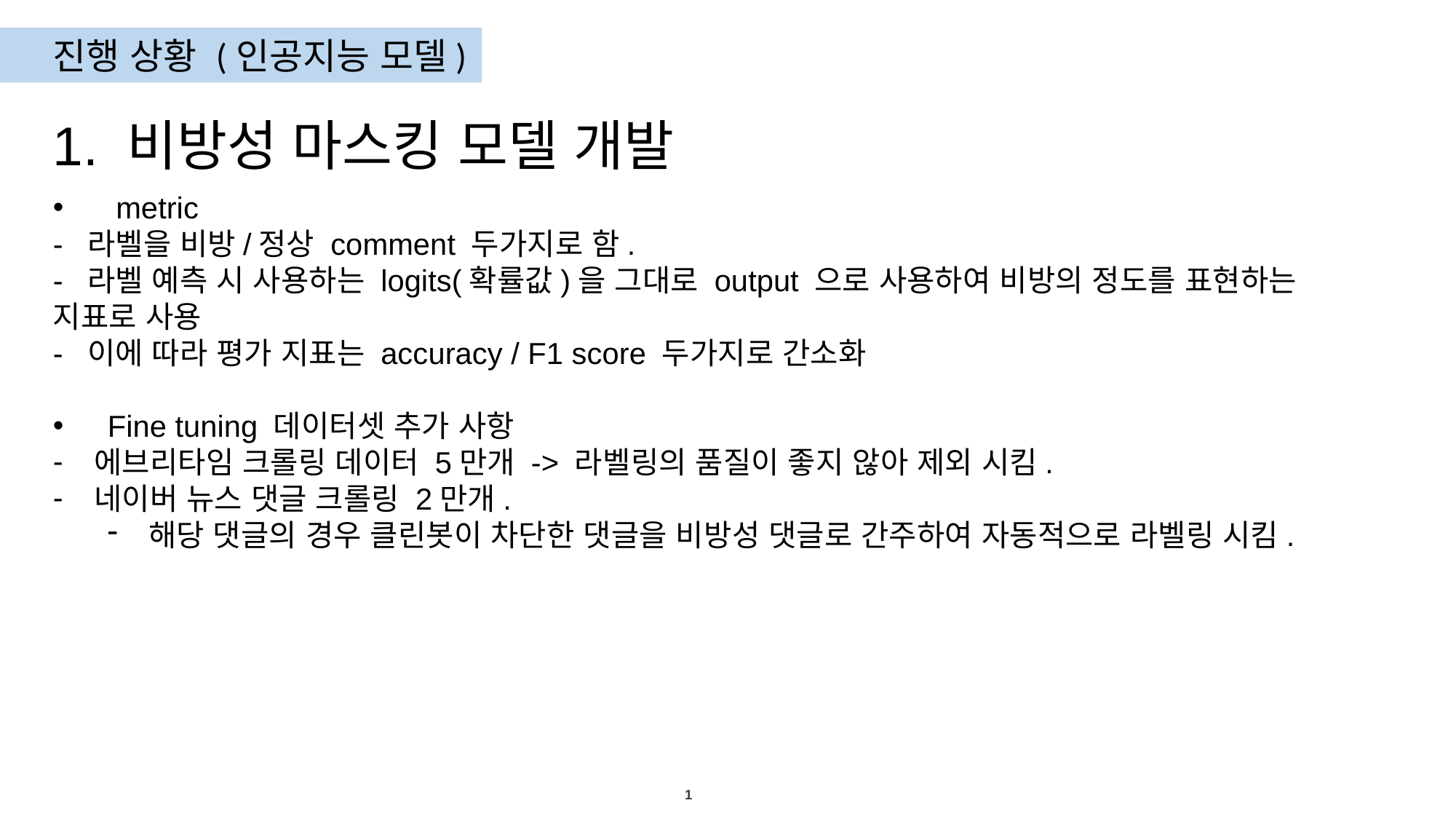

진행 상황 (인공지능 모델)
1. 비방성 마스킹 모델 개발
 metric
-  라벨을 비방/정상 comment 두가지로 함.
-  라벨 예측 시 사용하는 logits(확률값)을 그대로 output 으로 사용하여 비방의 정도를 표현하는 지표로 사용
-  이에 따라 평가 지표는 accuracy / F1 score 두가지로 간소화

Fine tuning 데이터셋 추가 사항
에브리타임 크롤링 데이터 5만개 -> 라벨링의 품질이 좋지 않아 제외 시킴.
네이버 뉴스 댓글 크롤링 2만개.
해당 댓글의 경우 클린봇이 차단한 댓글을 비방성 댓글로 간주하여 자동적으로 라벨링 시킴.

1